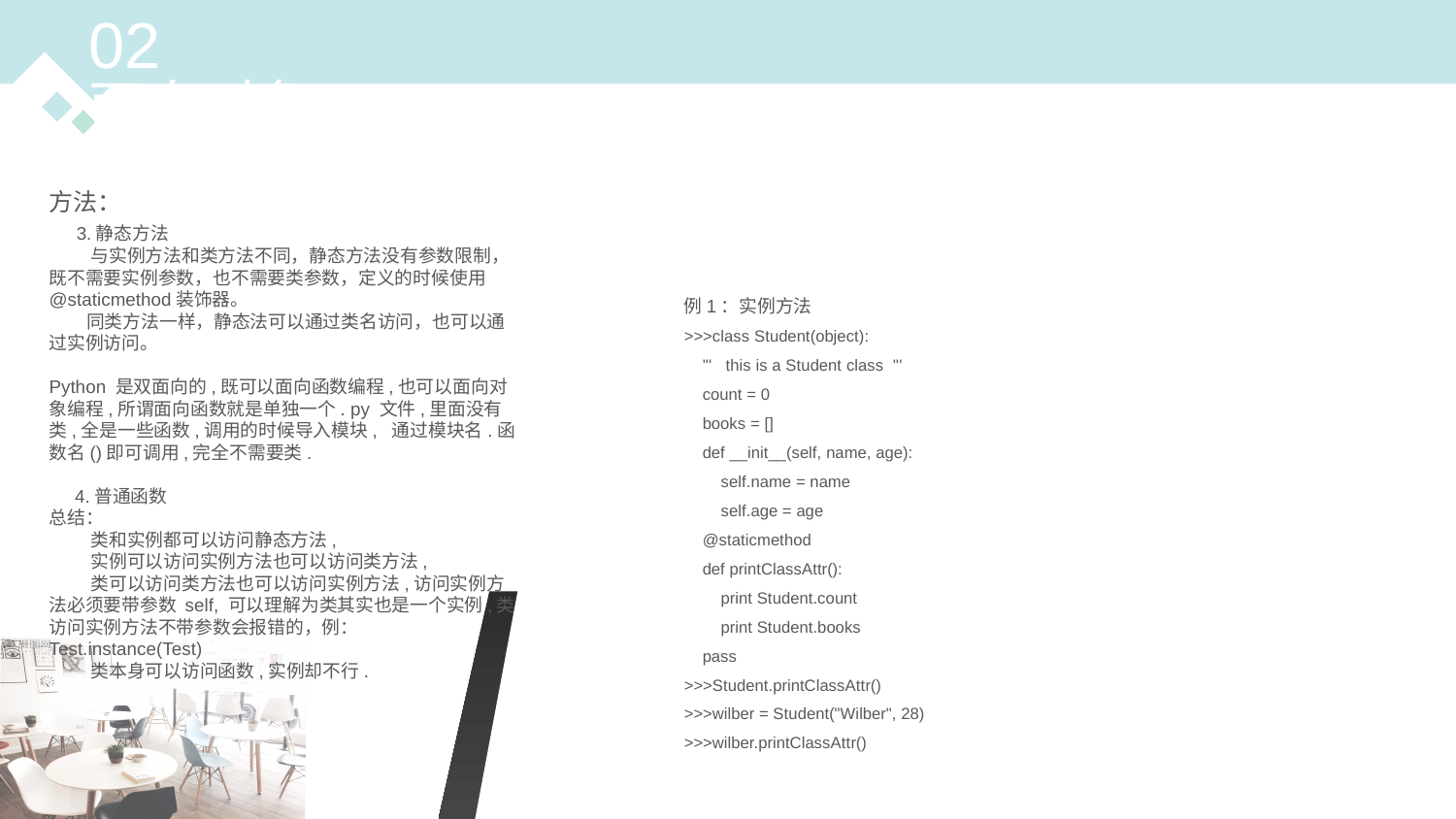

02
面向对象

例1：实例方法
>>>class Student(object):
    '''   this is a Student class  '''
    count = 0
    books = []
    def __init__(self, name, age):
        self.name = name
        self.age = age
    @staticmethod
    def printClassAttr():
        print Student.count
        print Student.books
    pass
>>>Student.printClassAttr()
>>>wilber = Student("Wilber", 28)
>>>wilber.printClassAttr()

方法：
    3.静态方法
         与实例方法和类方法不同，静态方法没有参数限制，既不需要实例参数，也不需要类参数，定义的时候使用@staticmethod装饰器。
        同类方法一样，静态法可以通过类名访问，也可以通过实例访问。

Python 是双面向的,既可以面向函数编程,也可以面向对象编程,所谓面向函数就是单独一个. py 文件,里面没有类,全是一些函数,调用的时候导入模块,  通过模块名.函数名()即可调用,完全不需要类.

     4.普通函数
总结：
         类和实例都可以访问静态方法,
         实例可以访问实例方法也可以访问类方法,
         类可以访问类方法也可以访问实例方法,访问实例方法必须要带参数 self, 可以理解为类其实也是一个实例,类访问实例方法不带参数会报错的，例：Test.instance(Test)
         类本身可以访问函数,实例却不行.